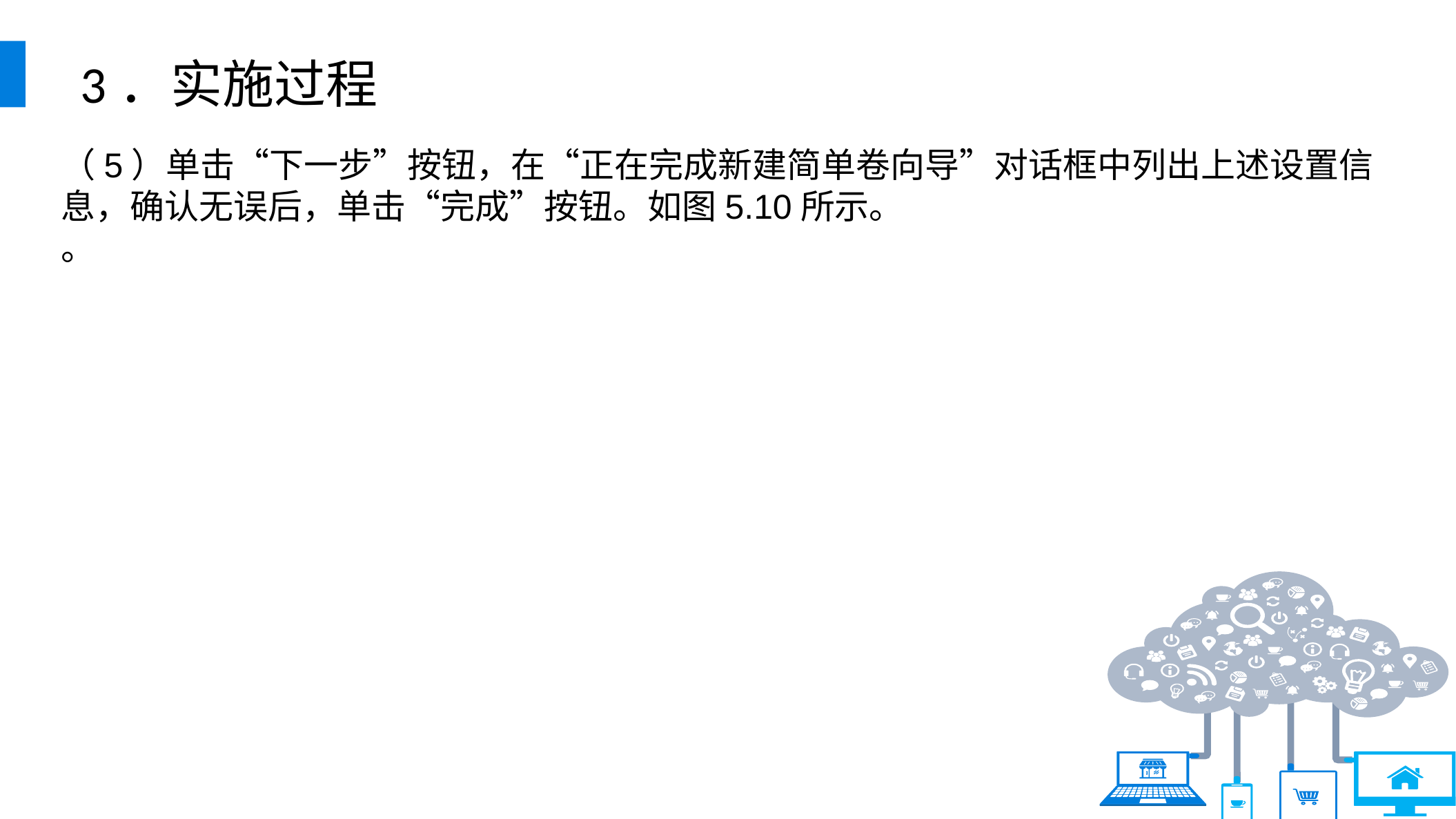

3．实施过程
（5）单击“下一步”按钮，在“正在完成新建简单卷向导”对话框中列出上述设置信息，确认无误后，单击“完成”按钮。如图5.10所示。
。